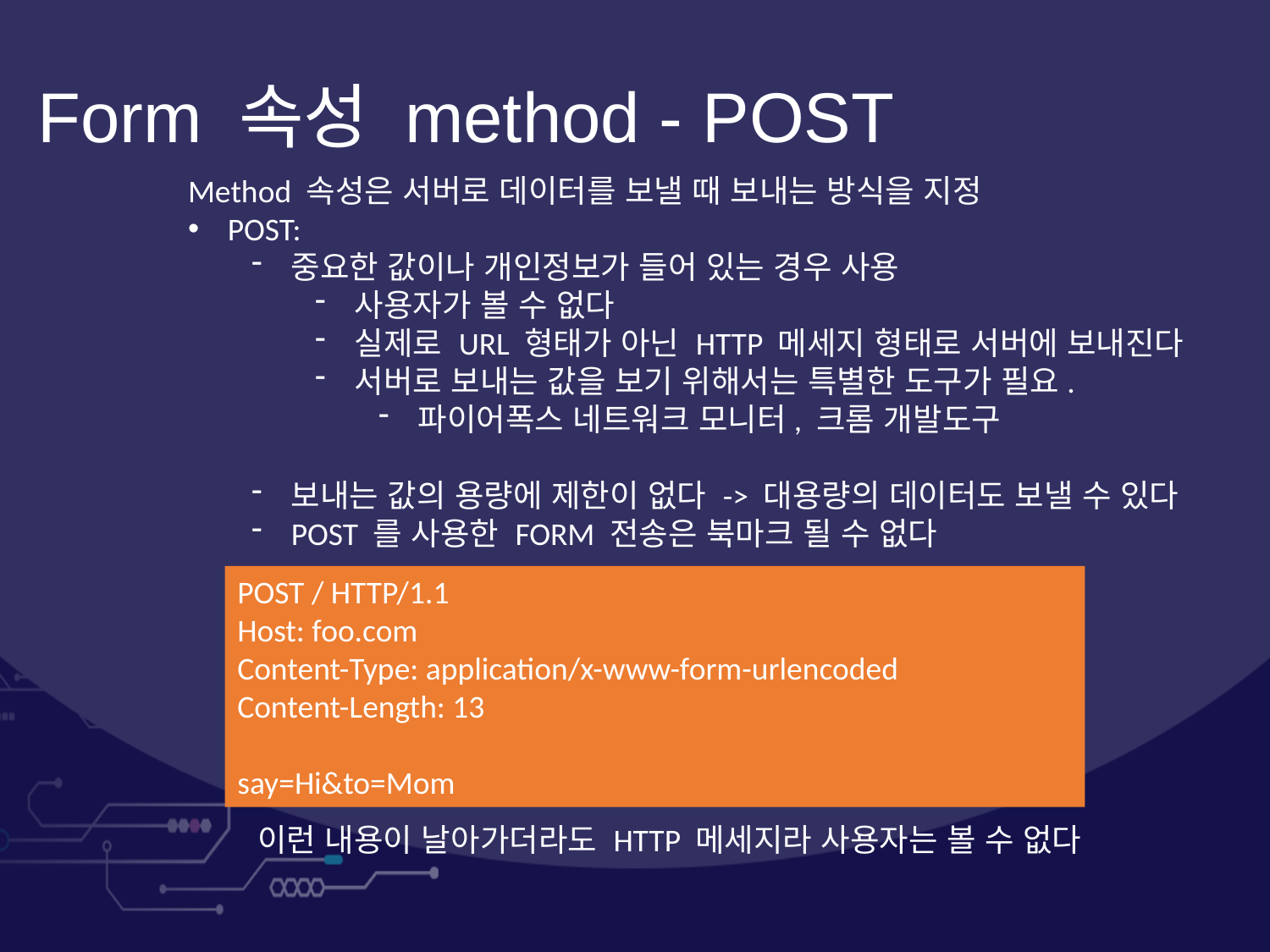

Form 속성 method - POST
Method 속성은 서버로 데이터를 보낼 때 보내는 방식을 지정
POST:
중요한 값이나 개인정보가 들어 있는 경우 사용
사용자가 볼 수 없다
실제로 URL 형태가 아닌 HTTP 메세지 형태로 서버에 보내진다
서버로 보내는 값을 보기 위해서는 특별한 도구가 필요.
파이어폭스 네트워크 모니터, 크롬 개발도구

보내는 값의 용량에 제한이 없다 -> 대용량의 데이터도 보낼 수 있다
POST 를 사용한 FORM 전송은 북마크 될 수 없다
POST / HTTP/1.1
Host: foo.com
Content-Type: application/x-www-form-urlencoded
Content-Length: 13

say=Hi&to=Mom
이런 내용이 날아가더라도 HTTP 메세지라 사용자는 볼 수 없다